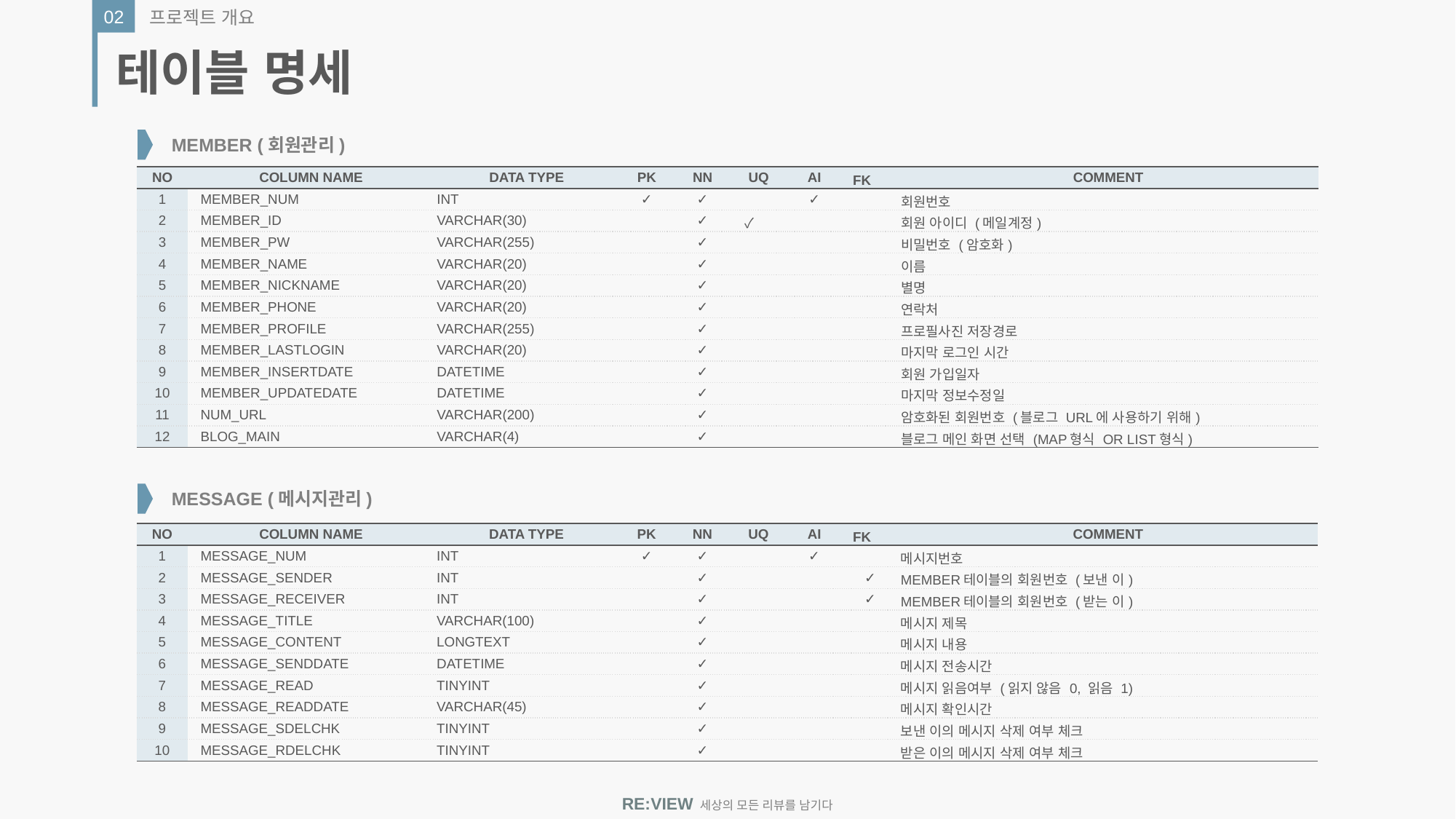

02

프로젝트 개요
테이블 명세
MEMBER (회원관리)

| NO | COLUMN NAME | DATA TYPE | PK | NN | UQ | AI | FK | COMMENT |
| --- | --- | --- | --- | --- | --- | --- | --- | --- |
| 1 | MEMBER\_NUM | INT | ✓ | ✓ |  | ✓ |  | 회원번호 |
| 2 | MEMBER\_ID | VARCHAR(30) |  | ✓ | ✓ |  |  | 회원 아이디 (메일계정) |
| 3 | MEMBER\_PW | VARCHAR(255) |  | ✓ |  |  |  | 비밀번호 (암호화) |
| 4 | MEMBER\_NAME | VARCHAR(20) |  | ✓ |  |  |  | 이름 |
| 5 | MEMBER\_NICKNAME | VARCHAR(20) |  | ✓ |  |  |  | 별명 |
| 6 | MEMBER\_PHONE | VARCHAR(20) |  | ✓ |  |  |  | 연락처 |
| 7 | MEMBER\_PROFILE | VARCHAR(255) |  | ✓ |  |  |  | 프로필사진 저장경로 |
| 8 | MEMBER\_LASTLOGIN | VARCHAR(20) |  | ✓ |  |  |  | 마지막 로그인 시간 |
| 9 | MEMBER\_INSERTDATE | DATETIME |  | ✓ |  |  |  | 회원 가입일자 |
| 10 | MEMBER\_UPDATEDATE | DATETIME |  | ✓ |  |  |  | 마지막 정보수정일 |
| 11 | NUM\_URL | VARCHAR(200) |  | ✓ |  |  |  | 암호화된 회원번호 (블로그 URL에 사용하기 위해) |
| 12 | BLOG\_MAIN | VARCHAR(4) |  | ✓ |  |  |  | 블로그 메인 화면 선택 (MAP형식 OR LIST형식) |
MESSAGE (메시지관리)

| NO | COLUMN NAME | DATA TYPE | PK | NN | UQ | AI | FK | COMMENT |
| --- | --- | --- | --- | --- | --- | --- | --- | --- |
| 1 | MESSAGE\_NUM | INT | ✓ | ✓ |  | ✓ |  | 메시지번호 |
| 2 | MESSAGE\_SENDER | INT |  | ✓ |  |  | ✓ | MEMBER테이블의 회원번호 (보낸 이) |
| 3 | MESSAGE\_RECEIVER | INT |  | ✓ |  |  | ✓ | MEMBER테이블의 회원번호 (받는 이) |
| 4 | MESSAGE\_TITLE | VARCHAR(100) |  | ✓ |  |  |  | 메시지 제목 |
| 5 | MESSAGE\_CONTENT | LONGTEXT |  | ✓ |  |  |  | 메시지 내용 |
| 6 | MESSAGE\_SENDDATE | DATETIME |  | ✓ |  |  |  | 메시지 전송시간 |
| 7 | MESSAGE\_READ | TINYINT |  | ✓ |  |  |  | 메시지 읽음여부 (읽지 않음 0, 읽음 1) |
| 8 | MESSAGE\_READDATE | VARCHAR(45) |  | ✓ |  |  |  | 메시지 확인시간 |
| 9 | MESSAGE\_SDELCHK | TINYINT |  | ✓ |  |  |  | 보낸 이의 메시지 삭제 여부 체크 |
| 10 | MESSAGE\_RDELCHK | TINYINT |  | ✓ |  |  |  | 받은 이의 메시지 삭제 여부 체크 |